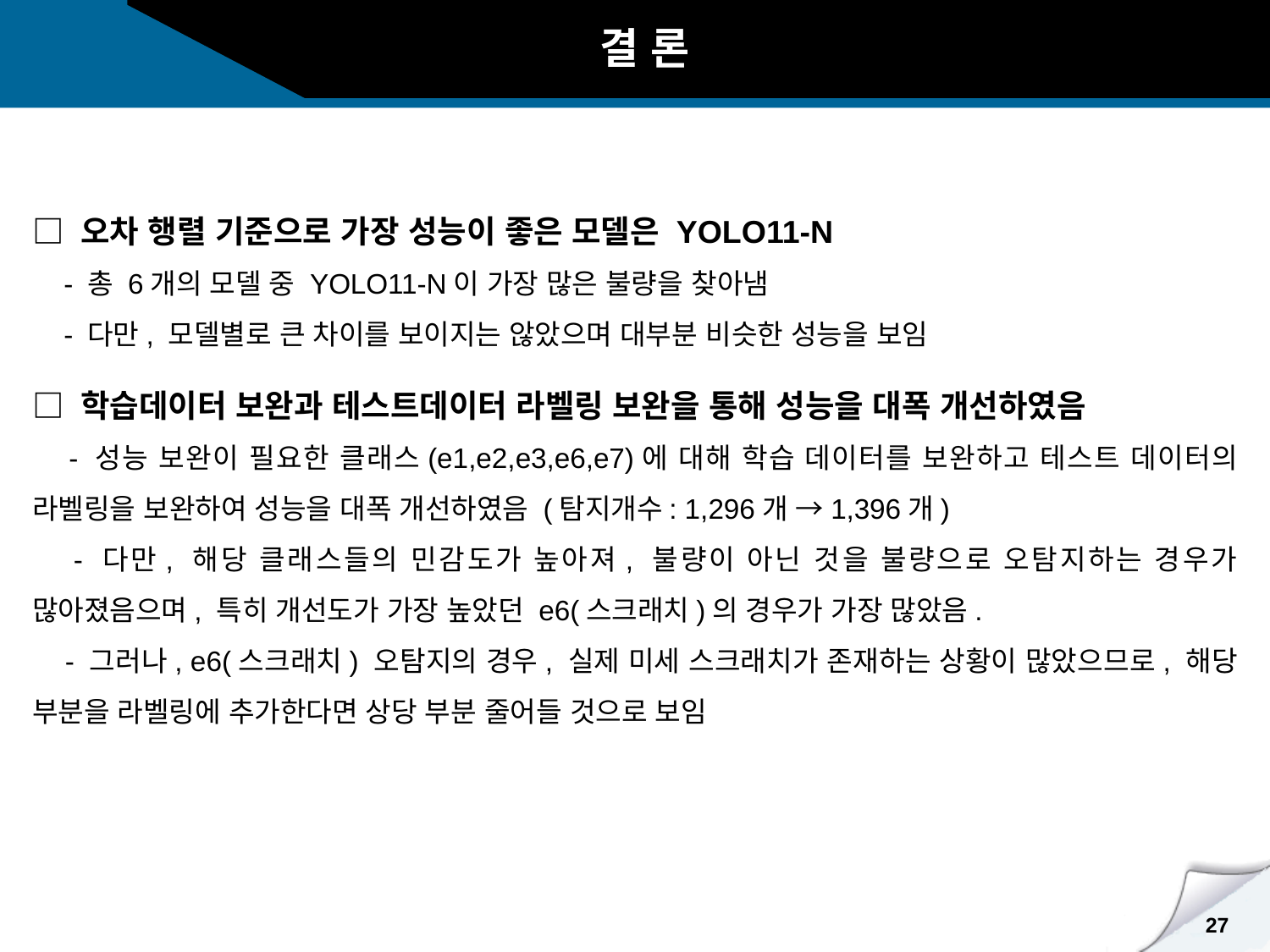

결 론
□ 오차 행렬 기준으로 가장 성능이 좋은 모델은 YOLO11-N
    - 총 6개의 모델 중 YOLO11-N이 가장 많은 불량을 찾아냄
    - 다만, 모델별로 큰 차이를 보이지는 않았으며 대부분 비슷한 성능을 보임

□ 학습데이터 보완과 테스트데이터 라벨링 보완을 통해 성능을 대폭 개선하였음
    - 성능 보완이 필요한 클래스(e1,e2,e3,e6,e7)에 대해 학습 데이터를 보완하고 테스트 데이터의 라벨링을 보완하여 성능을 대폭 개선하였음 (탐지개수: 1,296개 →1,396개)
    - 다만, 해당 클래스들의 민감도가 높아져, 불량이 아닌 것을 불량으로 오탐지하는 경우가 많아졌음으며, 특히 개선도가 가장 높았던 e6(스크래치)의 경우가 가장 많았음.
    - 그러나, e6(스크래치) 오탐지의 경우, 실제 미세 스크래치가 존재하는 상황이 많았으므로, 해당 부분을 라벨링에 추가한다면 상당 부분 줄어들 것으로 보임